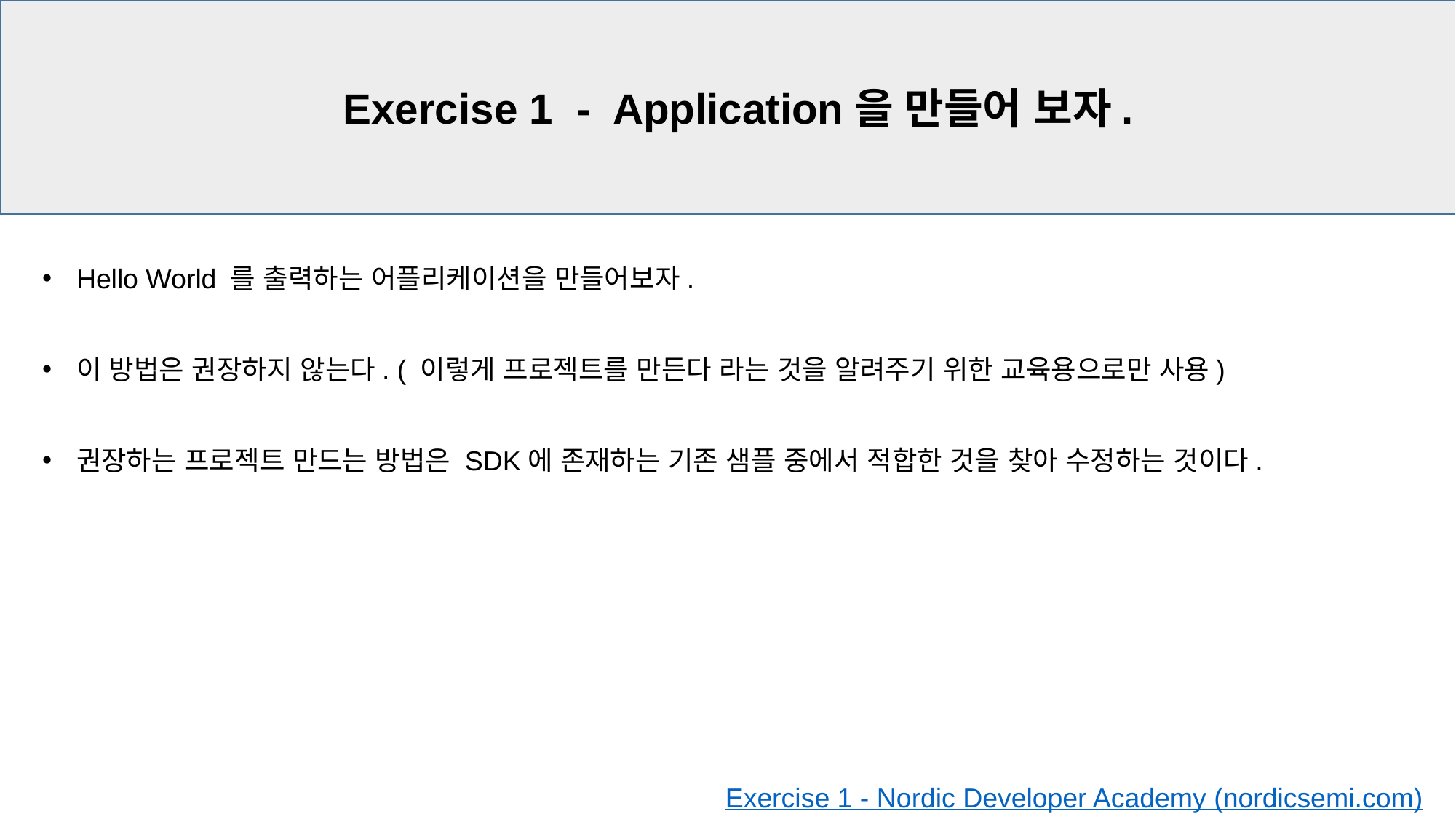

Exercise 1  -  Application을 만들어 보자.
Hello World 를 출력하는 어플리케이션을 만들어보자.

이 방법은 권장하지 않는다. ( 이렇게 프로젝트를 만든다 라는 것을 알려주기 위한 교육용으로만 사용)

권장하는 프로젝트 만드는 방법은 SDK에 존재하는 기존 샘플 중에서 적합한 것을 찾아 수정하는 것이다.

Exercise 1 - Nordic Developer Academy (nordicsemi.com)